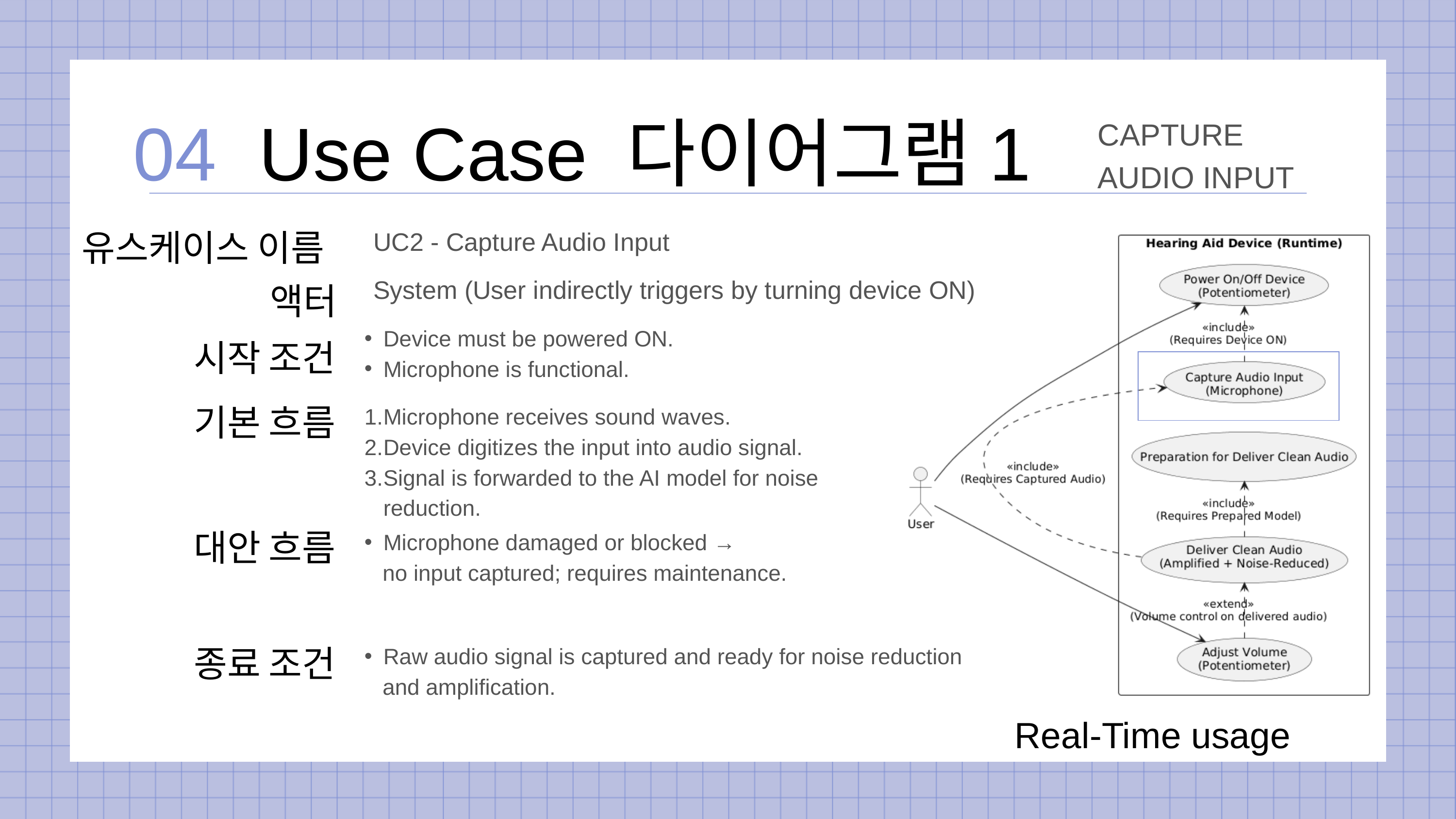

Use Case 다이어그램1
04
CAPTURE
AUDIO INPUT

유스케이스 이름
UC2 - Capture Audio Input

액터
System (User indirectly triggers by turning device ON)
시작 조건
Device must be powered ON.
Microphone is functional.

기본 흐름
Microphone receives sound waves.
Device digitizes the input into audio signal.
Signal is forwarded to the AI model for noise                                        reduction.
대안 흐름
Microphone damaged or blocked →
      no input captured; requires maintenance.
종료 조건
Raw audio signal is captured and ready for noise reduction
      and amplification.
Real-Time usage